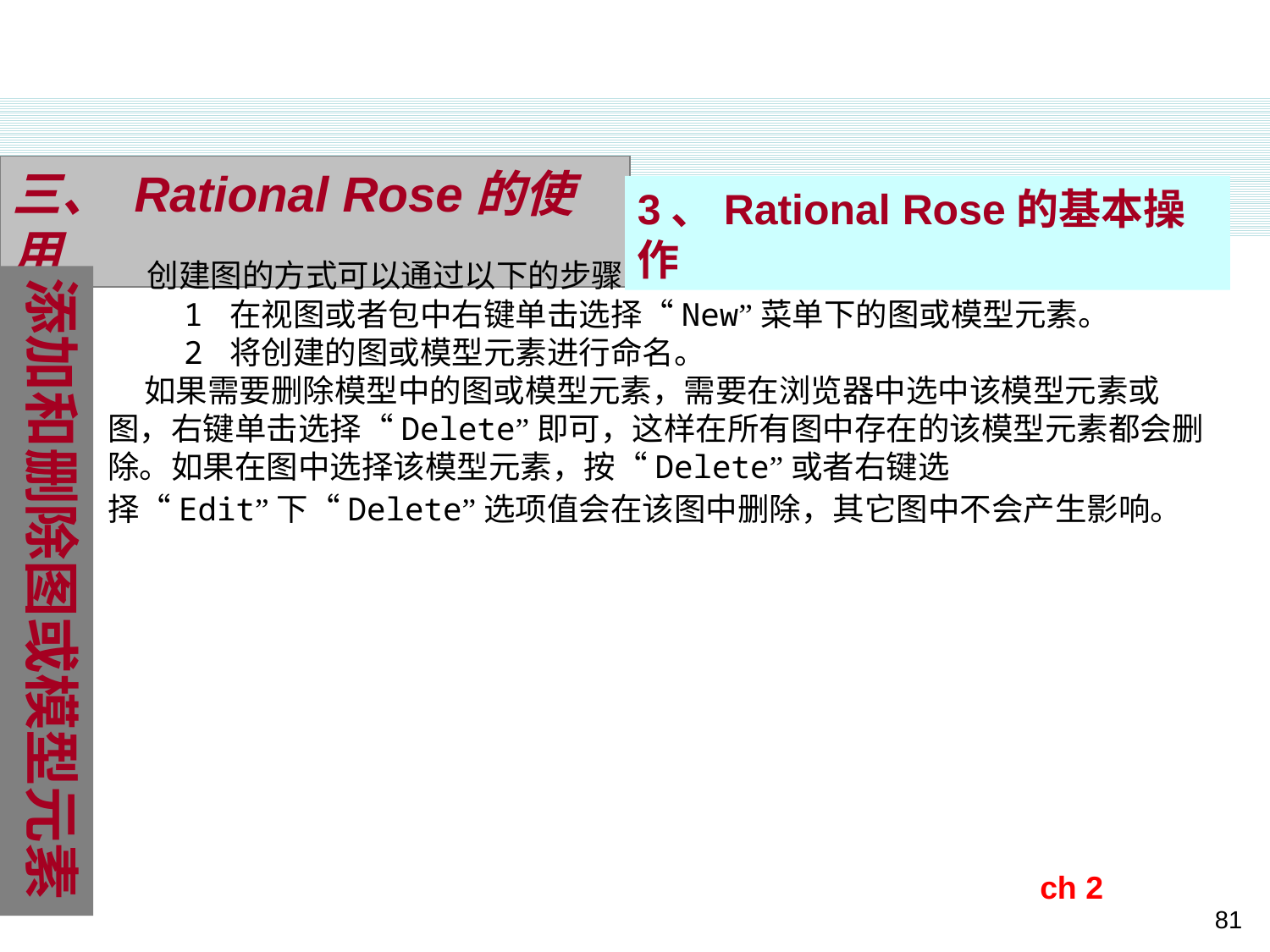

三、 Rational Rose的使用
3、Rational Rose的基本操作
    创建图的方式可以通过以下的步骤：
    1 在视图或者包中右键单击选择“New”菜单下的图或模型元素。
    2 将创建的图或模型元素进行命名。
    如果需要删除模型中的图或模型元素，需要在浏览器中选中该模型元素或图，右键单击选择“Delete”即可，这样在所有图中存在的该模型元素都会删除。如果在图中选择该模型元素，按“Delete”或者右键选择“Edit”下“Delete”选项值会在该图中删除，其它图中不会产生影响。
添加和删除图或模型元素
ch 2
81